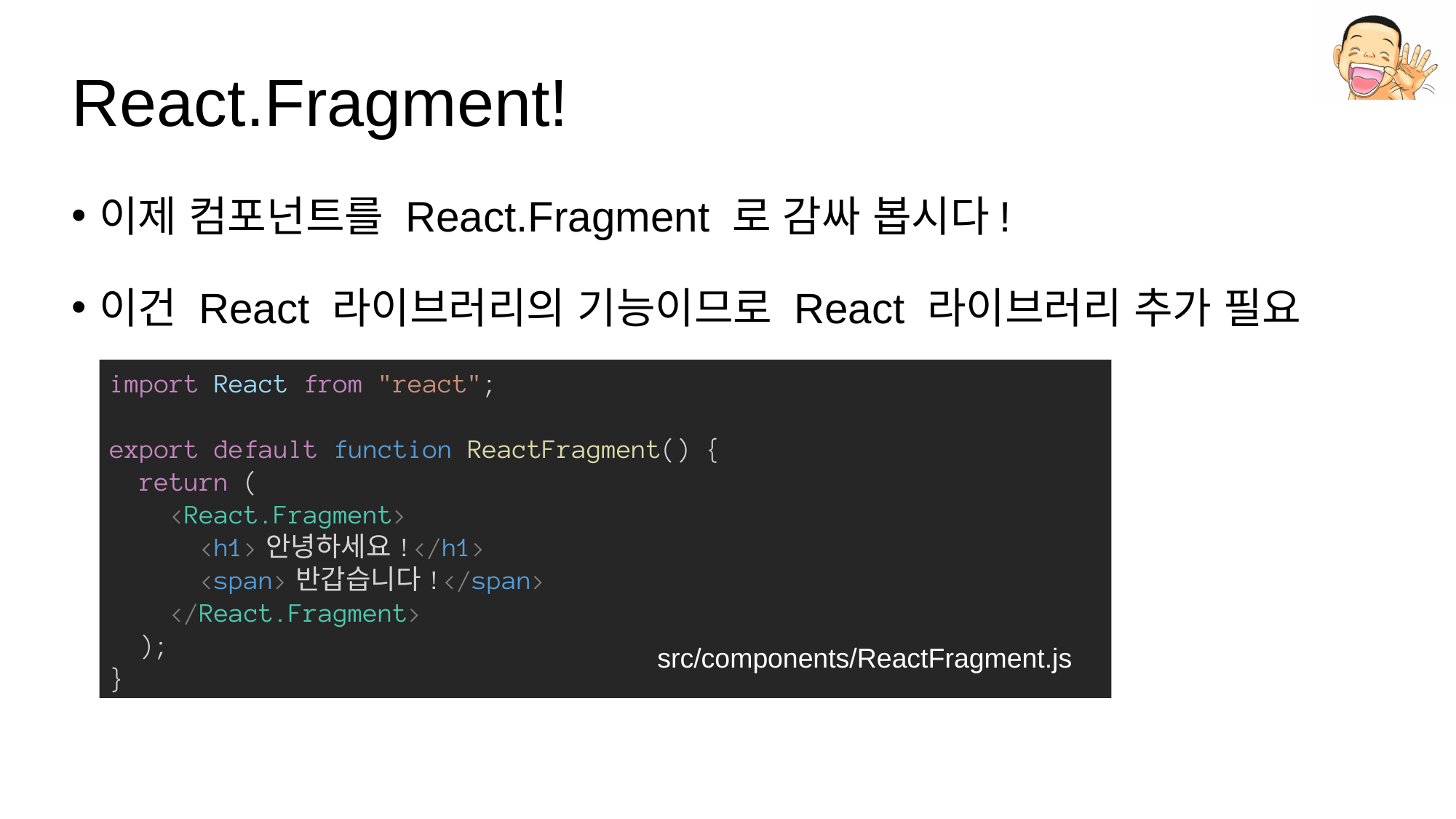

# React.Fragment!
이제 컴포넌트를 React.Fragment 로 감싸 봅시다!
이건 React 라이브러리의 기능이므로 React 라이브러리 추가 필요
import React from "react";
export default function ReactFragment() {
  return (
    <React.Fragment>
      <h1>안녕하세요!</h1>
      <span>반갑습니다!</span>
    </React.Fragment>
  );
}
src/components/ReactFragment.js